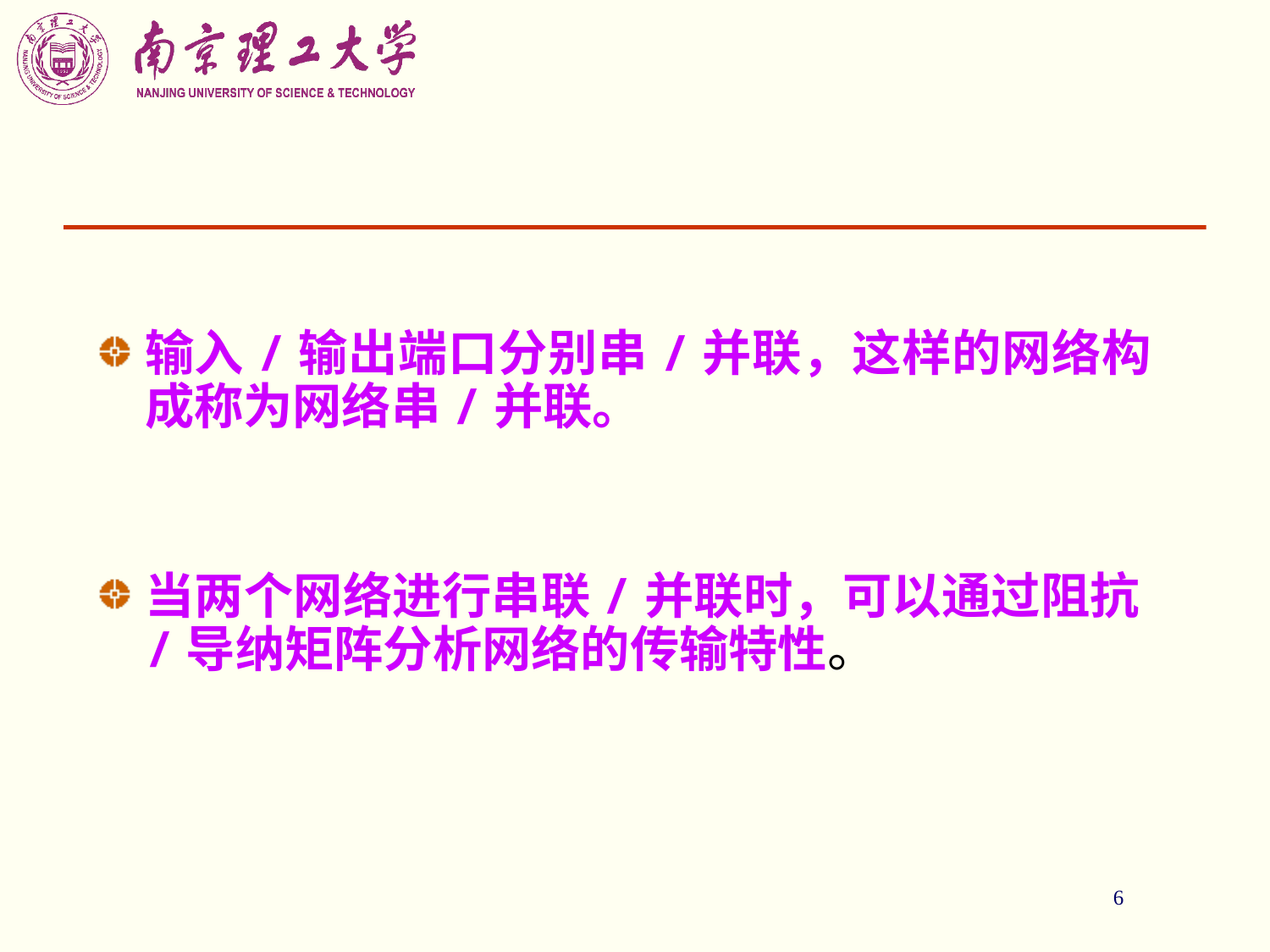

6

输入/输出端口分别串/并联，这样的网络构成称为网络串/并联。

当两个网络进行串联/并联时，可以通过阻抗/导纳矩阵分析网络的传输特性。